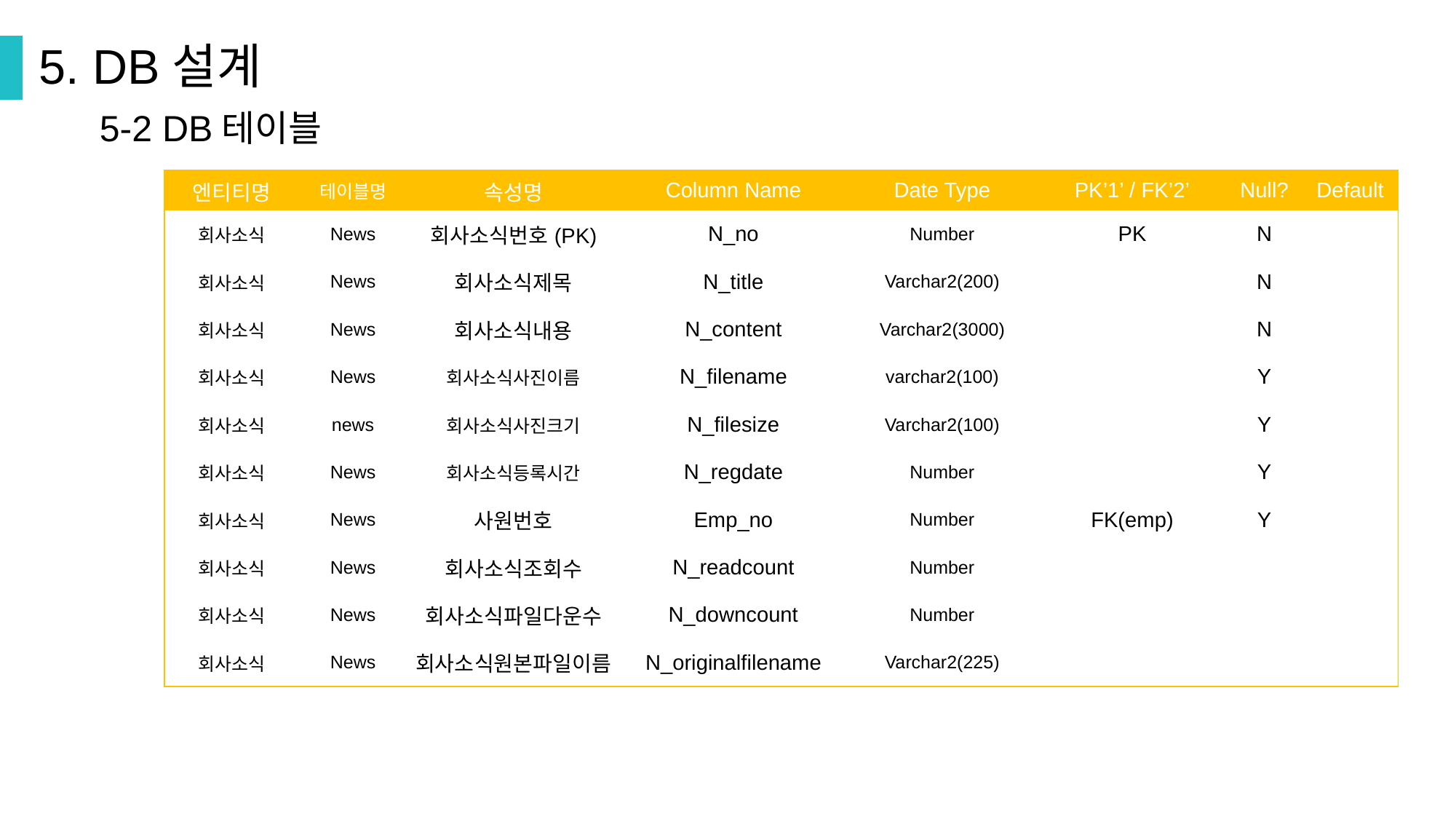

5. DB설계

5-2 DB테이블
| 엔티티명 | 테이블명 | 속성명 | Column Name | Date Type | PK’1’ / FK’2’ | Null? | Default |
| --- | --- | --- | --- | --- | --- | --- | --- |
| 회사소식 | News | 회사소식번호(PK) | N\_no | Number | PK | N |  |
| 회사소식 | News | 회사소식제목 | N\_title | Varchar2(200) |  | N |  |
| 회사소식 | News | 회사소식내용 | N\_content | Varchar2(3000) |  | N |  |
| 회사소식 | News | 회사소식사진이름 | N\_filename | varchar2(100) |  | Y |  |
| 회사소식 | news | 회사소식사진크기 | N\_filesize | Varchar2(100) |  | Y |  |
| 회사소식 | News | 회사소식등록시간 | N\_regdate | Number |  | Y |  |
| 회사소식 | News | 사원번호 | Emp\_no | Number | FK(emp) | Y |  |
| 회사소식 | News | 회사소식조회수 | N\_readcount | Number |  |  |  |
| 회사소식 | News | 회사소식파일다운수 | N\_downcount | Number |  |  |  |
| 회사소식 | News | 회사소식원본파일이름 | N\_originalfilename | Varchar2(225) |  |  |  |